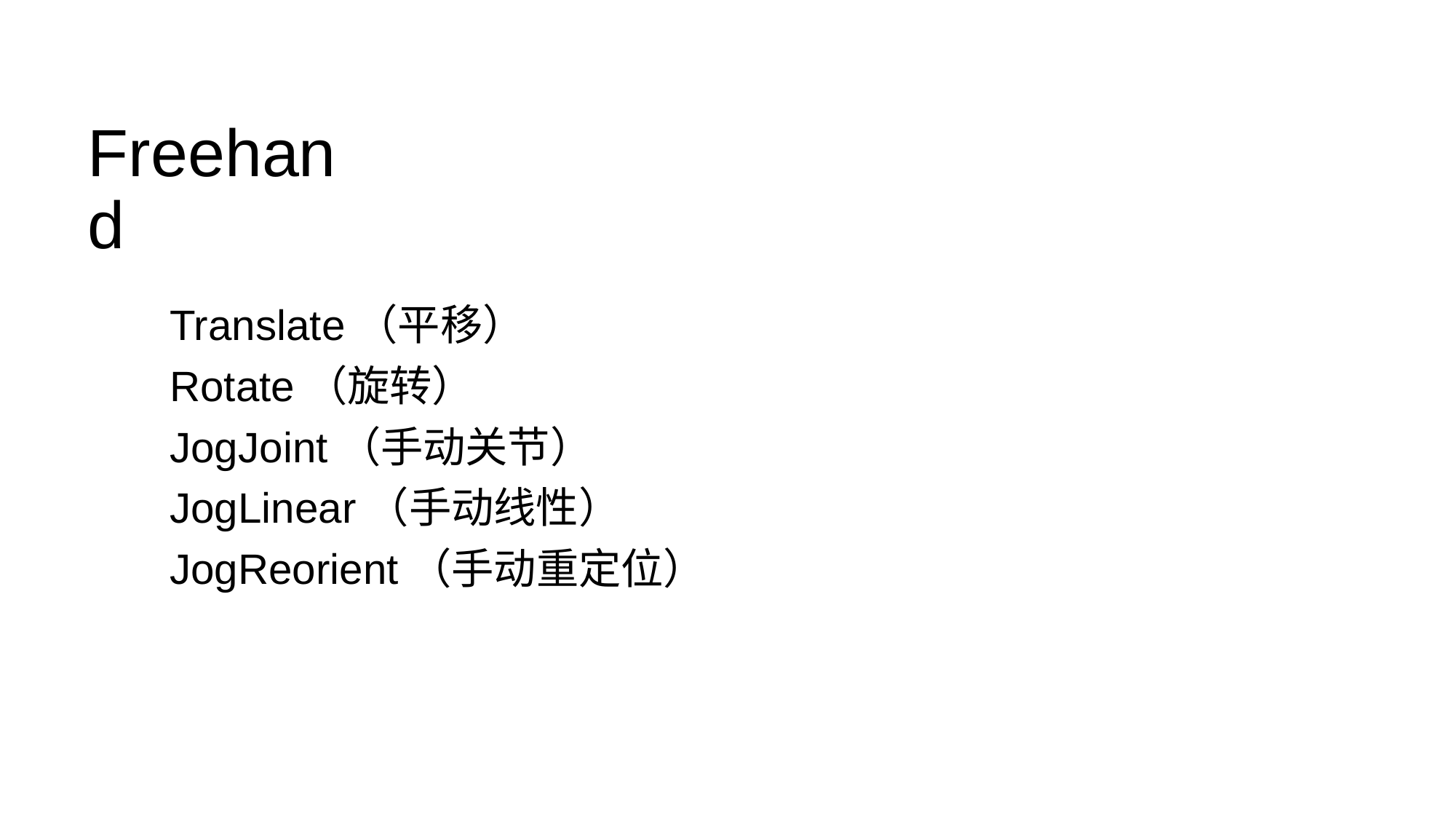

# Freehand
Translate（平移）
Rotate（旋转）
JogJoint（手动关节）
JogLinear（手动线性）
JogReorient（手动重定位）